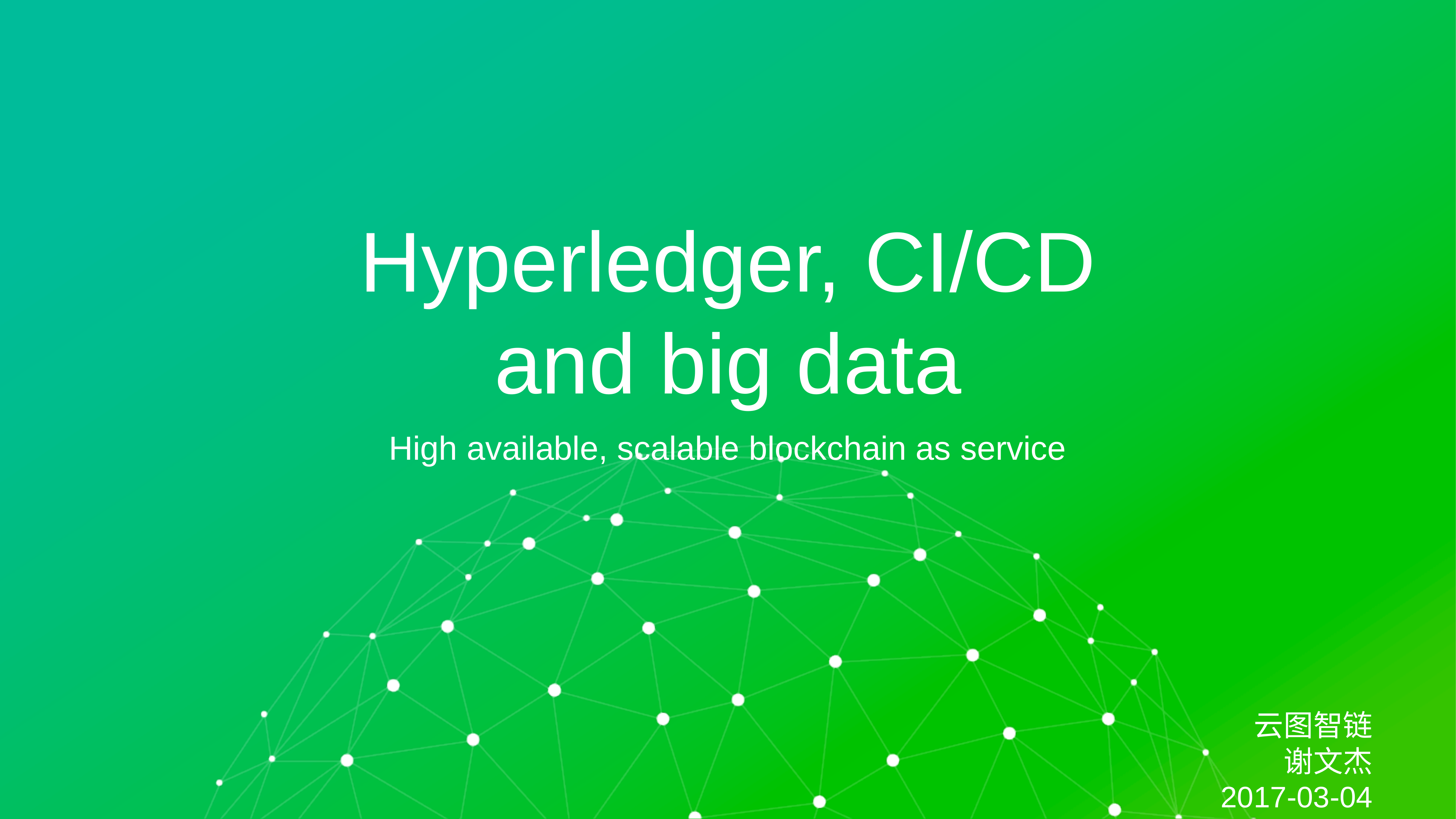

# Hyperledger, CI/CD and big data
High available, scalable blockchain as service
云图智链
谢文杰
2017-03-04